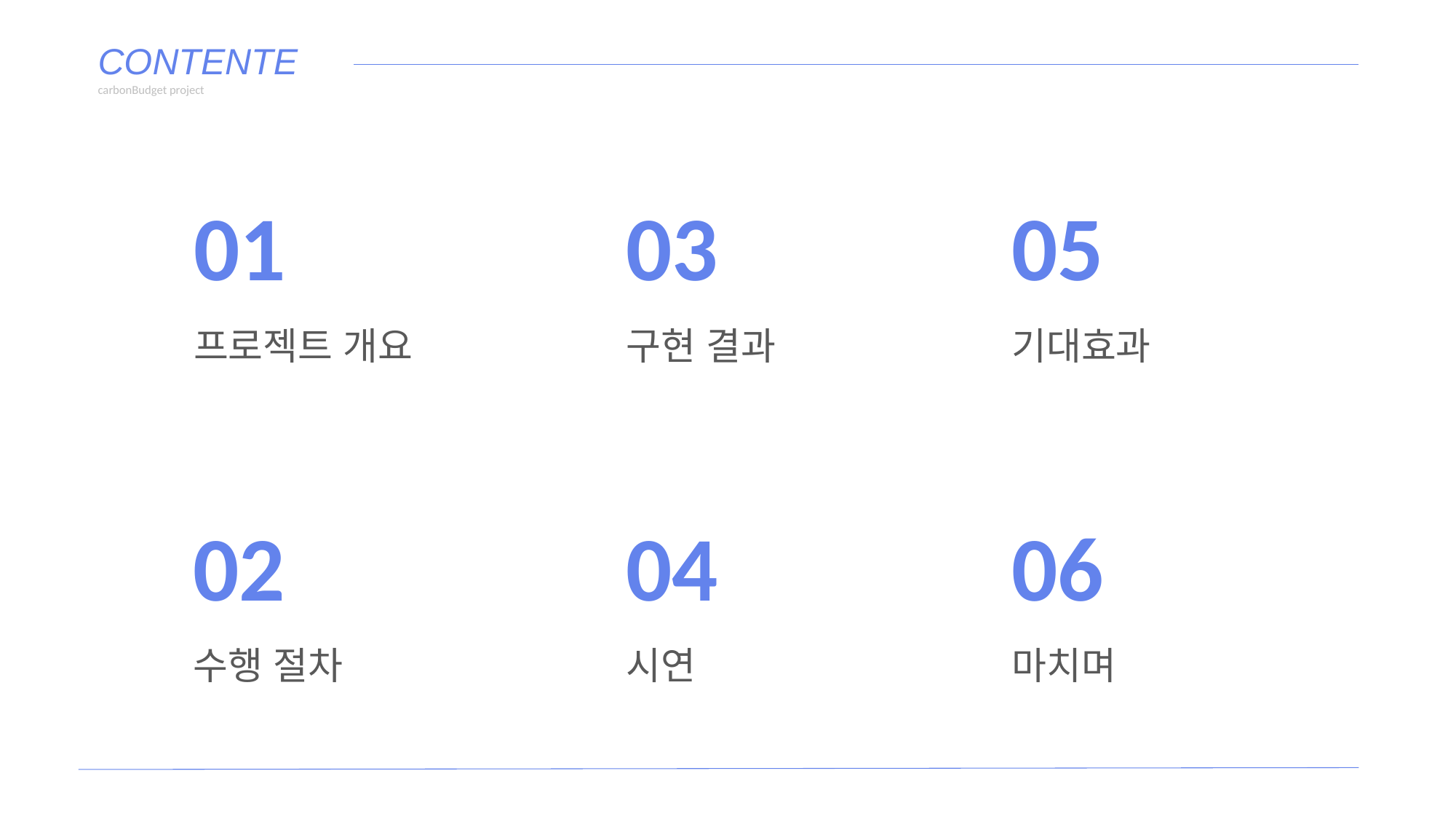

CONTENTE
carbonBudget project
01
프로젝트 개요
03
구현 결과
05
기대효과
02
수행 절차
06
마치며
04
시연